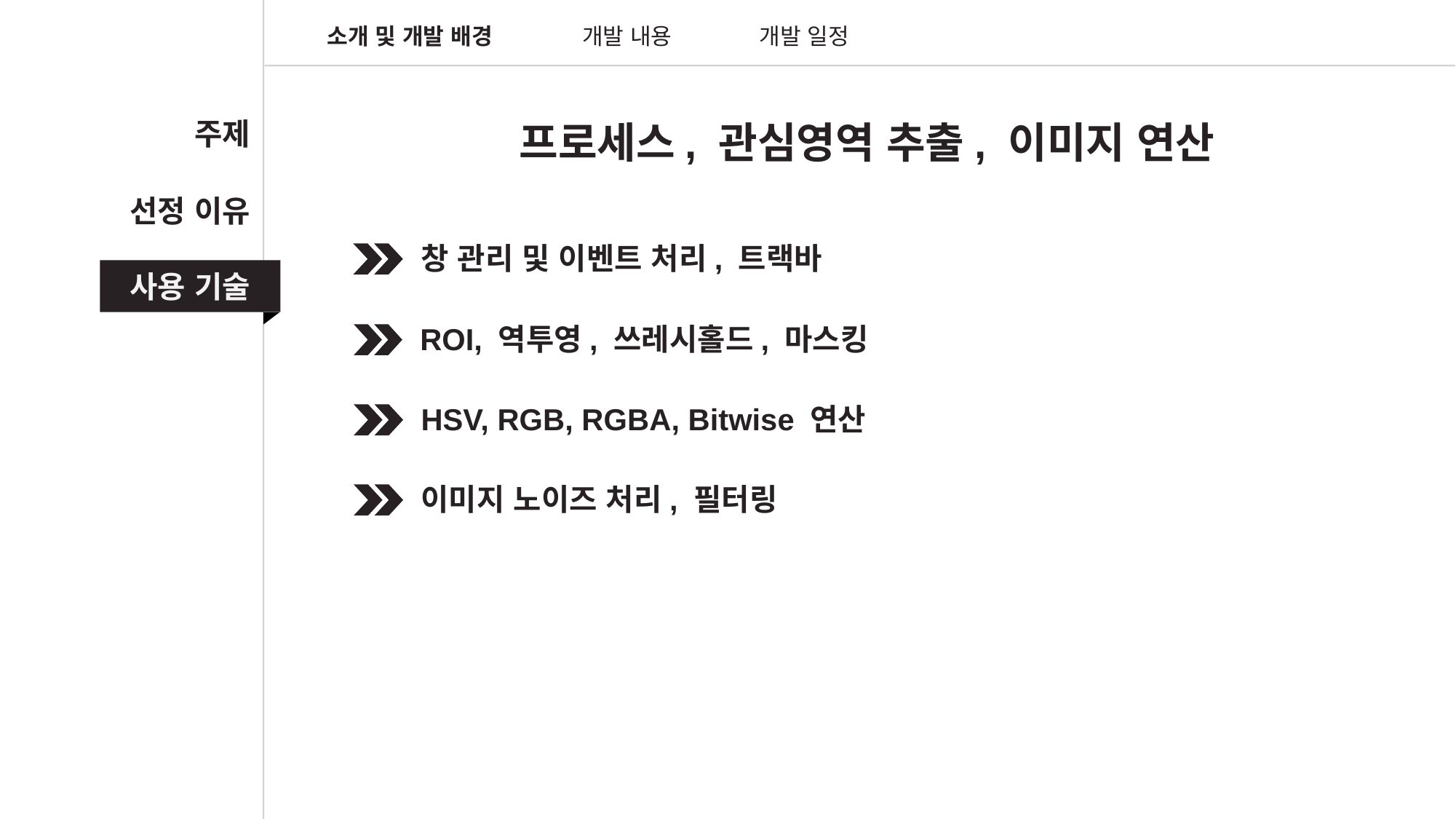

소개 및 개발 배경
개발 내용
개발 일정
주제
프로세스, 관심영역 추출, 이미지 연산
선정 이유
창 관리 및 이벤트 처리, 트랙바

사용 기술

ROI, 역투영, 쓰레시홀드, 마스킹

HSV, RGB, RGBA, Bitwise 연산

이미지 노이즈 처리, 필터링